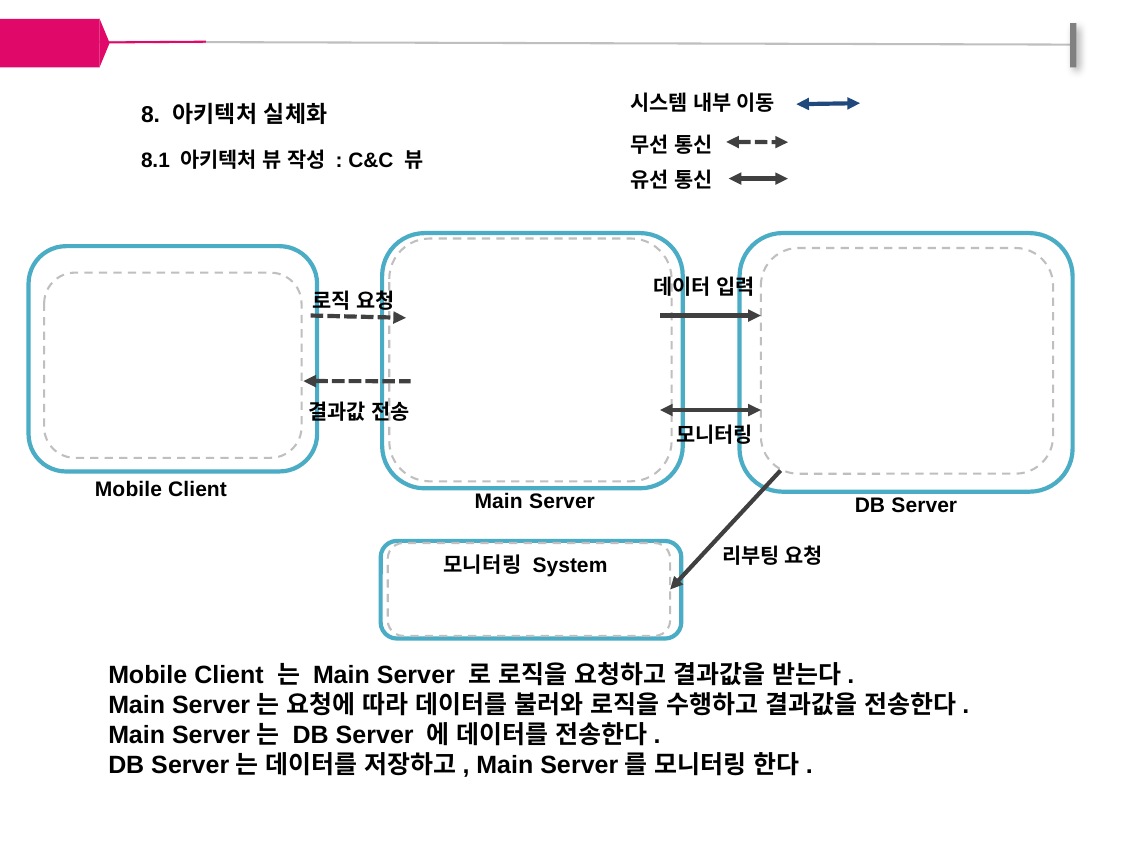

시스템 내부 이동
8. 아키텍처 실체화
8.1 아키텍처 뷰 작성 : C&C 뷰

무선 통신
유선 통신

Mobile Client
데이터 입력

로직 요청
결과값 전송
모니터링
Main Server
DB Server
리부팅 요청

모니터링 System
Mobile Client 는 Main Server 로 로직을 요청하고 결과값을 받는다.
Main Server는 요청에 따라 데이터를 불러와 로직을 수행하고 결과값을 전송한다.
Main Server는 DB Server 에 데이터를 전송한다.
DB Server는 데이터를 저장하고, Main Server를 모니터링 한다.